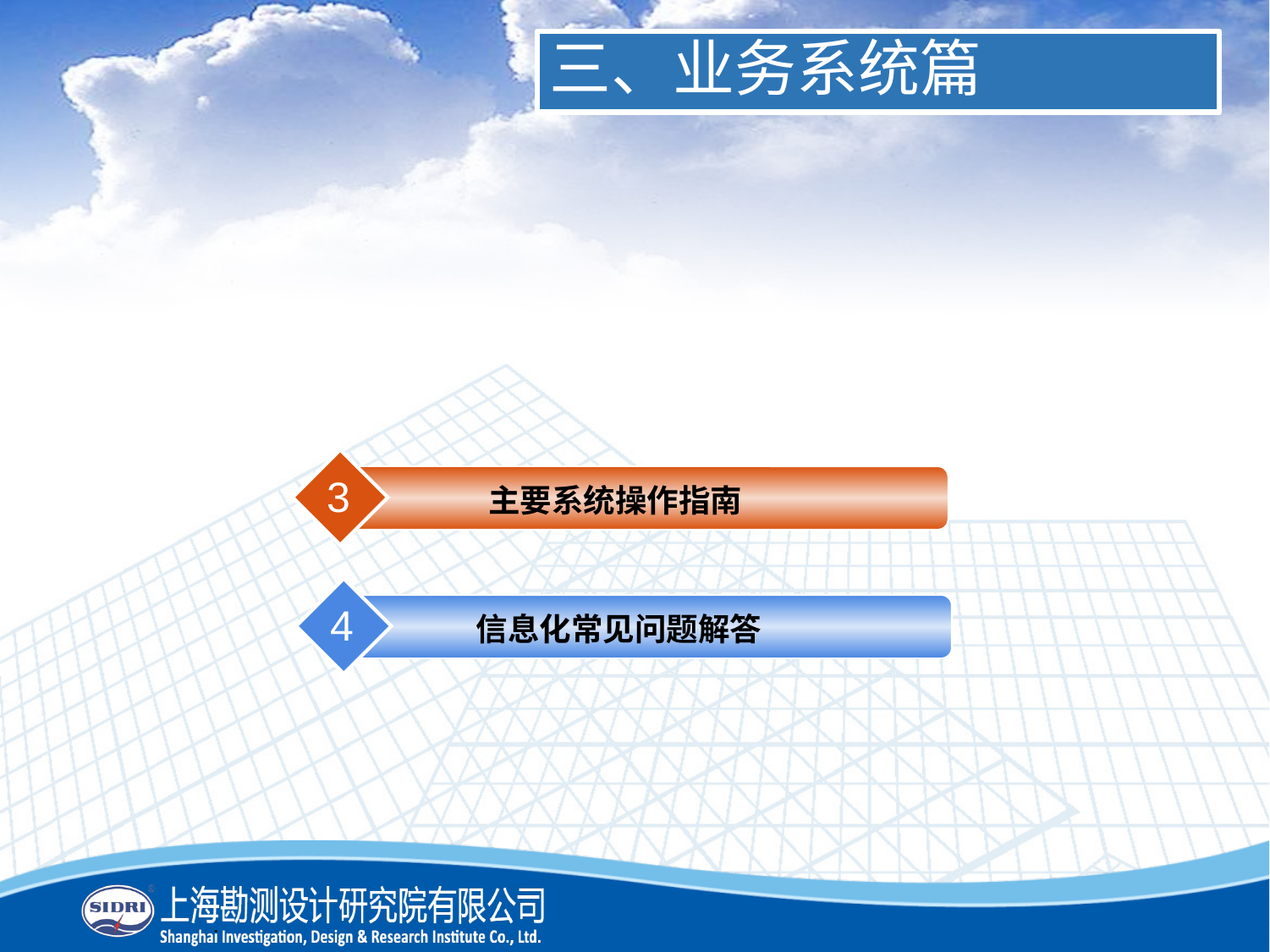

三、业务系统篇

1

院现有系统一览

2

信息中心责任分工

3

主要系统操作指南

4

信息化常见问题解答